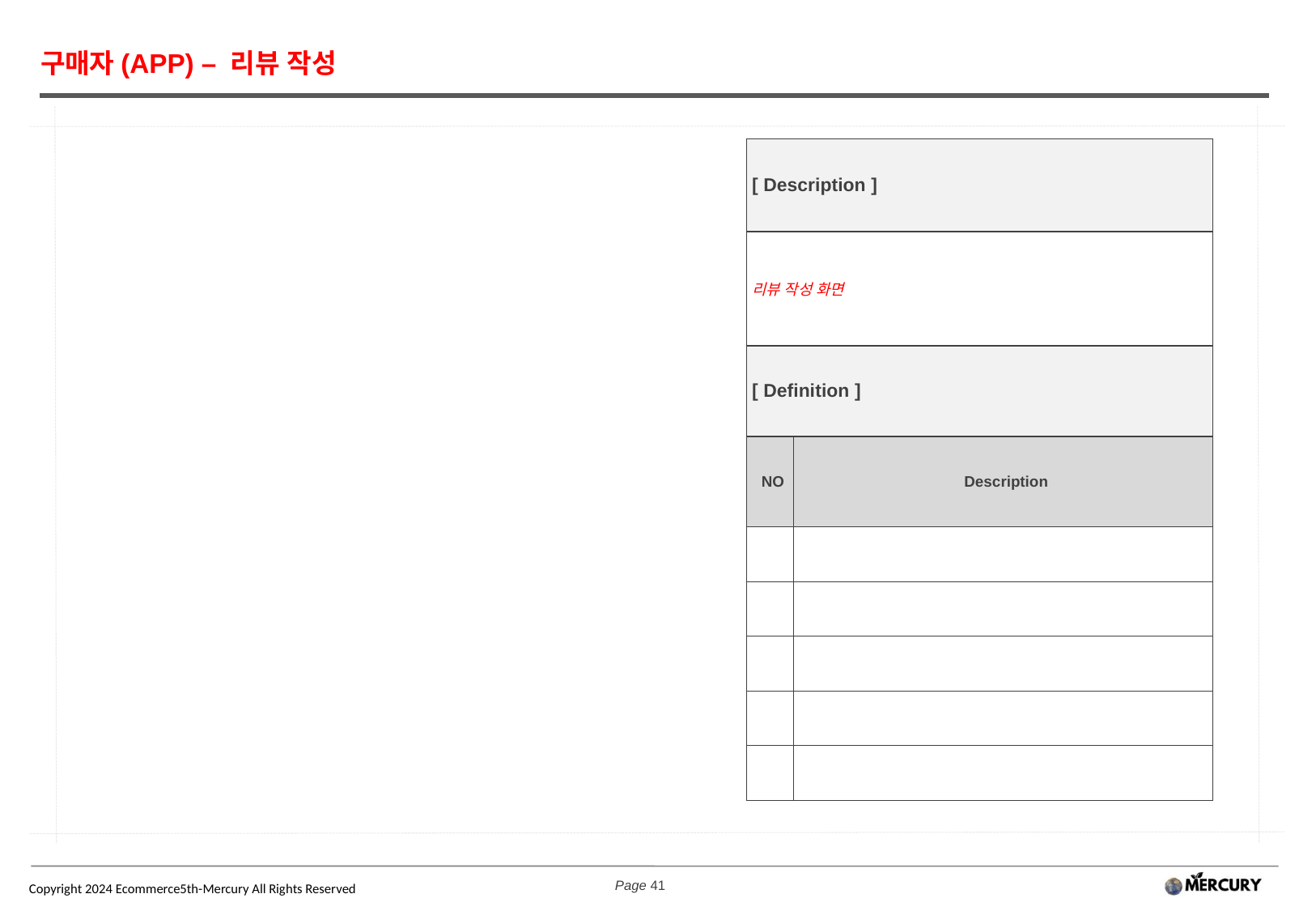

구매자(APP) – 리뷰 작성

| [ Description ] |  |
| --- | --- |
| 리뷰 작성 화면 |  |
| [ Definition ] |  |
| NO | Description |
|  |  |
|  |  |
|  |  |
|  |  |
|  |  |